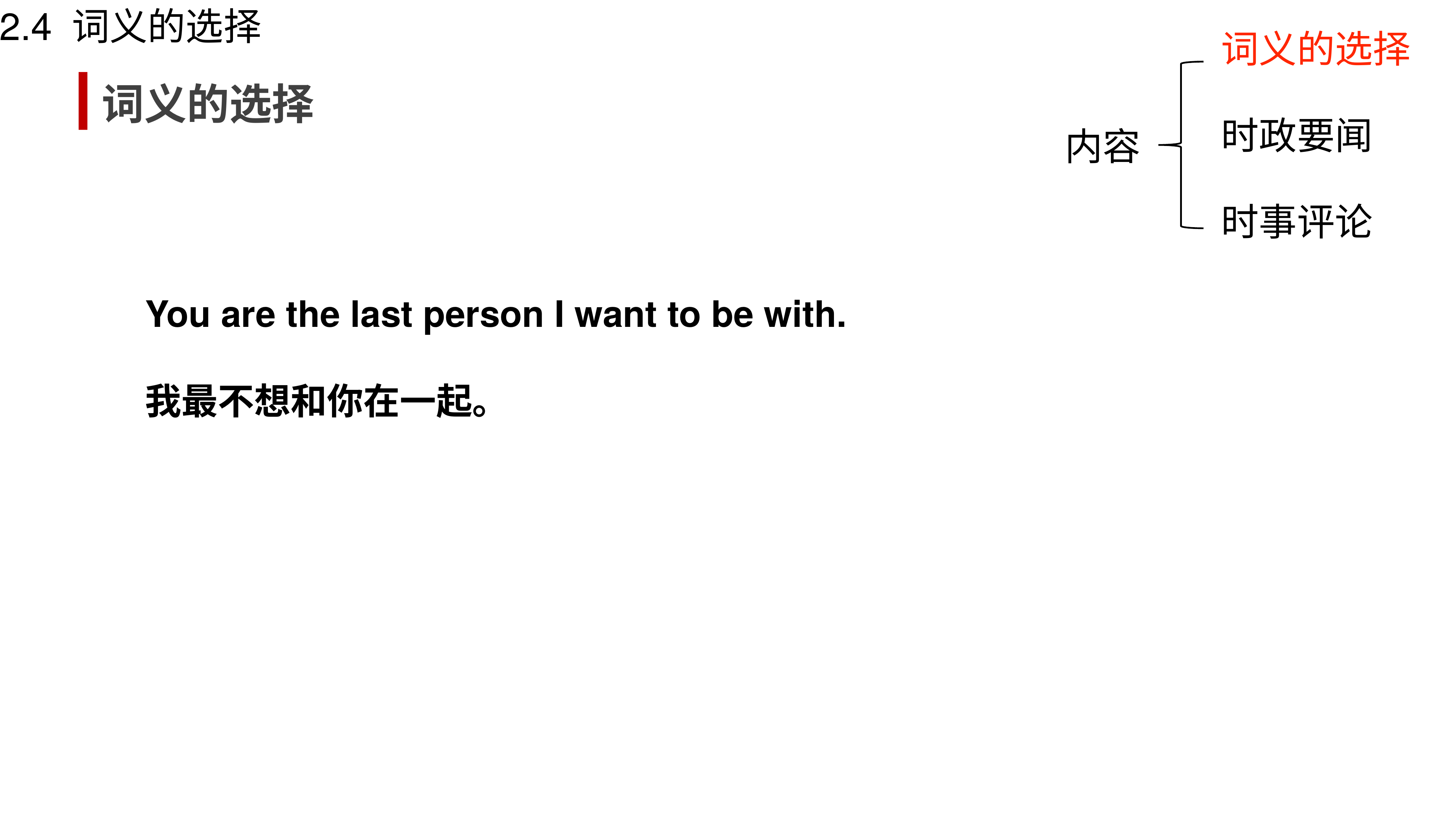

2.4 词义的选择
词义的选择

词义的选择

时政要闻
内容
时事评论
You are the last person I want to be with.
我最不想和你在一起。